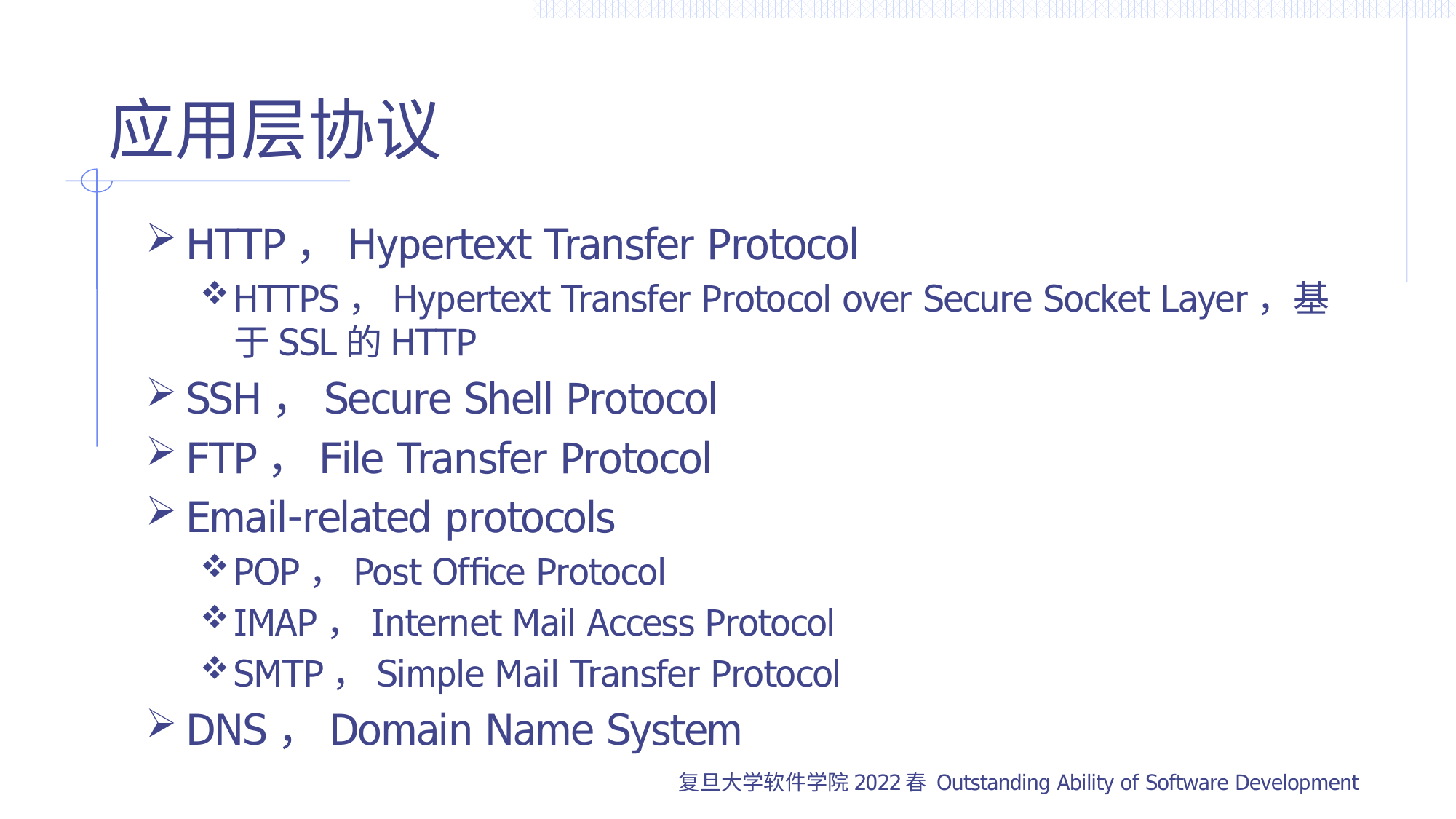

# 应用层协议
HTTP，Hypertext Transfer Protocol
HTTPS，Hypertext Transfer Protocol over Secure Socket Layer，基于SSL的HTTP
SSH，Secure Shell Protocol
FTP，File Transfer Protocol
Email-related protocols
POP，Post Office Protocol
IMAP，Internet Mail Access Protocol
SMTP，Simple Mail Transfer Protocol
DNS，Domain Name System